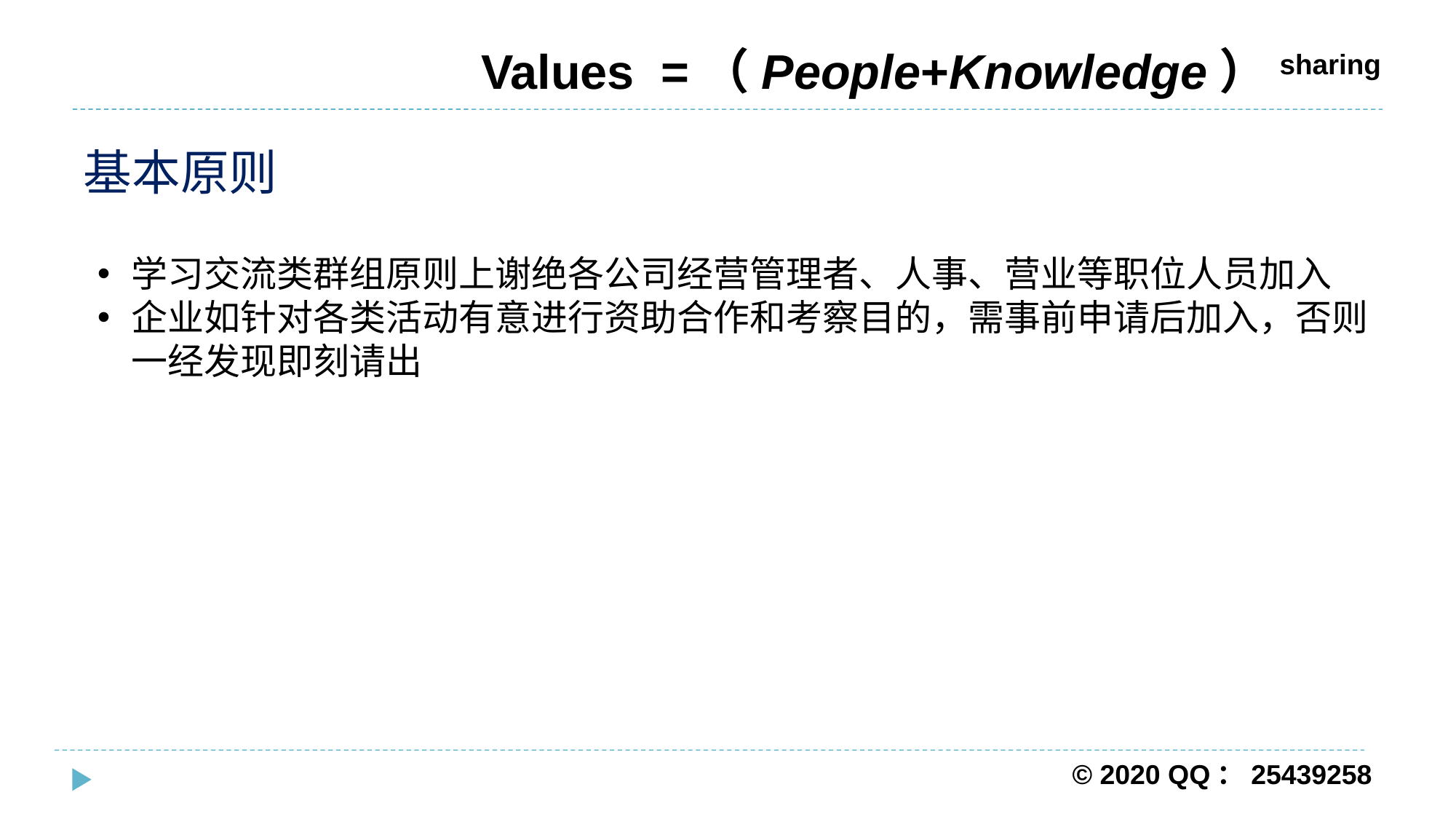

基本原则
学习交流类群组原则上谢绝各公司经营管理者、人事、营业等职位人员加入
企业如针对各类活动有意进行资助合作和考察目的，需事前申请后加入，否则一经发现即刻请出